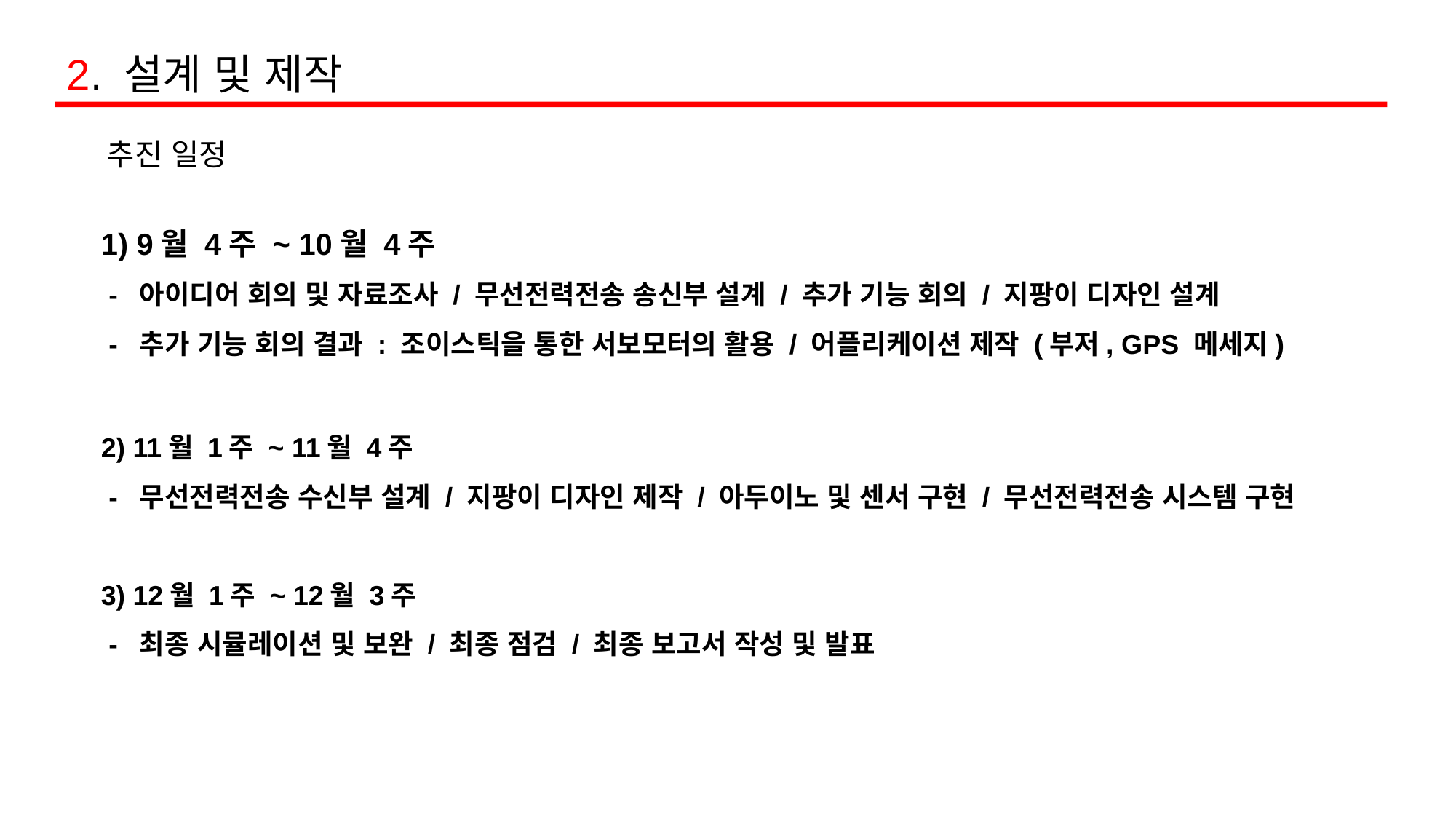

2. 설계 및 제작

추진 일정
1) 9월 4주 ~ 10월 4주
 -  아이디어 회의 및 자료조사 / 무선전력전송 송신부 설계 / 추가 기능 회의 / 지팡이 디자인 설계
 -  추가 기능 회의 결과 : 조이스틱을 통한 서보모터의 활용 / 어플리케이션 제작 (부저, GPS 메세지)

2) 11월 1주 ~ 11월 4주
 -  무선전력전송 수신부 설계 / 지팡이 디자인 제작 / 아두이노 및 센서 구현 / 무선전력전송 시스템 구현

3) 12월 1주 ~ 12월 3주
 -  최종 시뮬레이션 및 보완 / 최종 점검 / 최종 보고서 작성 및 발표